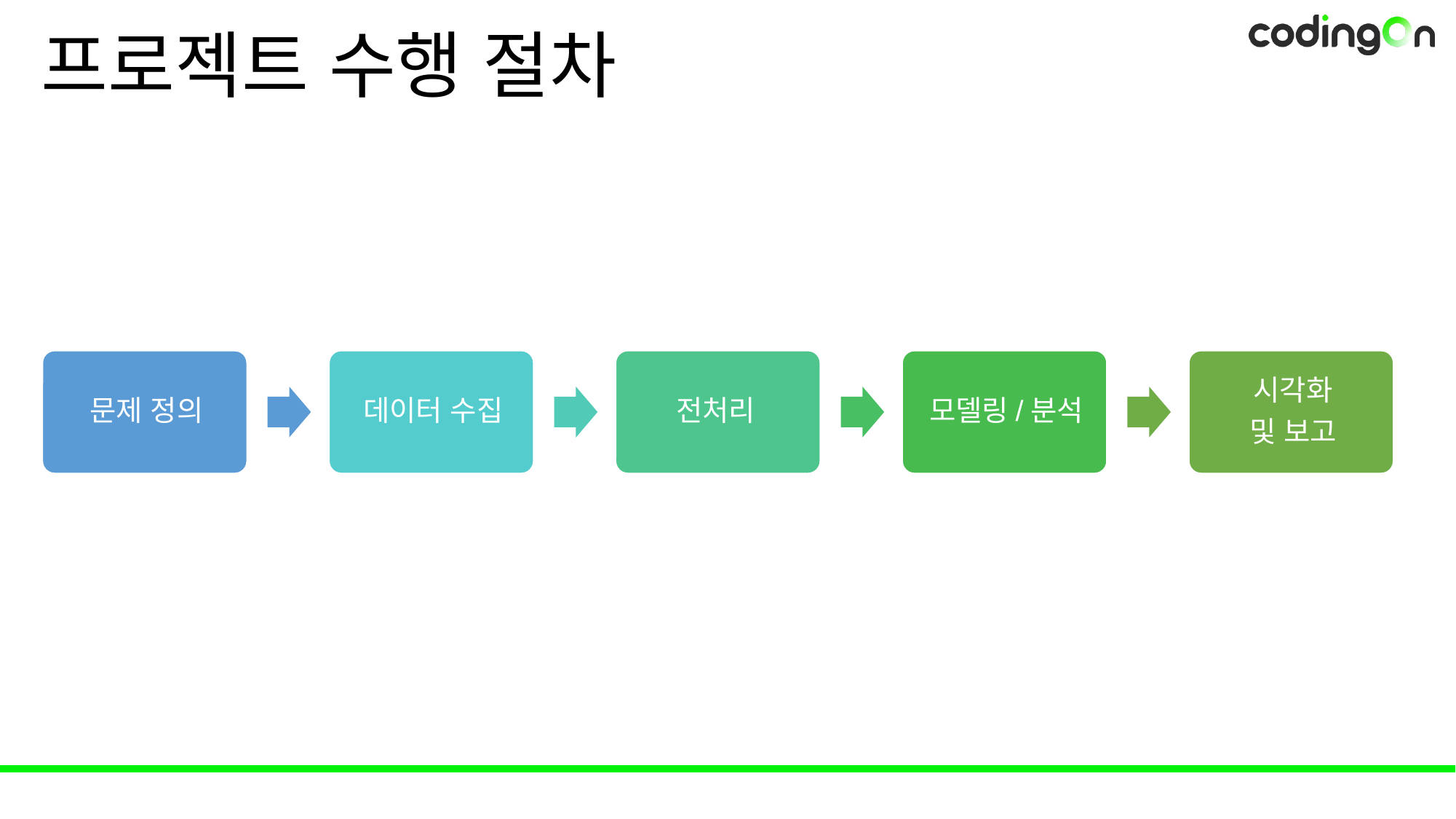

# 프로젝트 수행 절차
문제 정의

데이터 수집

전처리

모델링/분석

시각화
및 보고